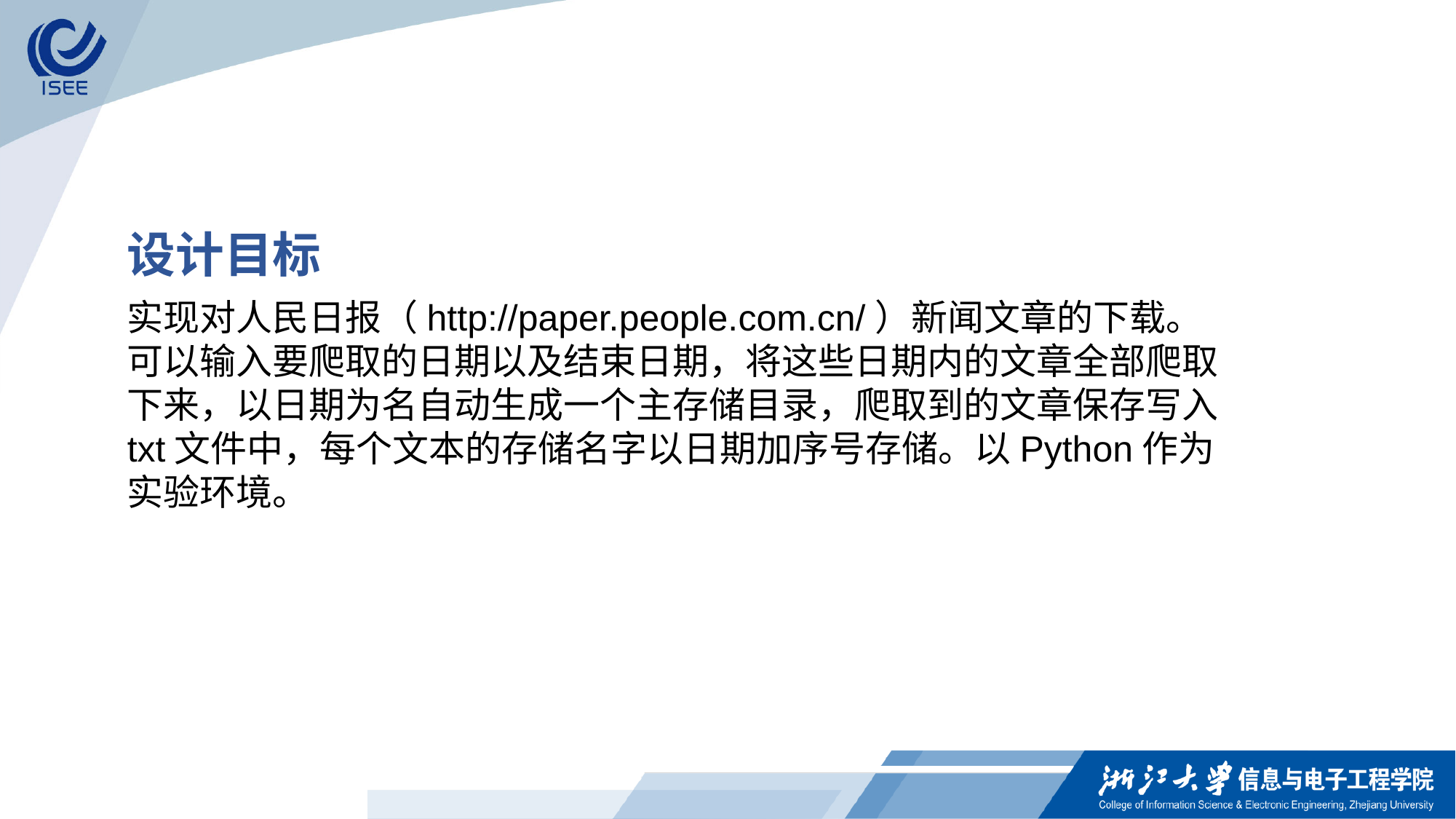

设计目标
实现对人民日报（http://paper.people.com.cn/）新闻文章的下载。可以输入要爬取的日期以及结束日期，将这些日期内的文章全部爬取下来，以日期为名自动生成一个主存储目录，爬取到的文章保存写入 txt文件中，每个文本的存储名字以日期加序号存储。以Python作为实验环境。